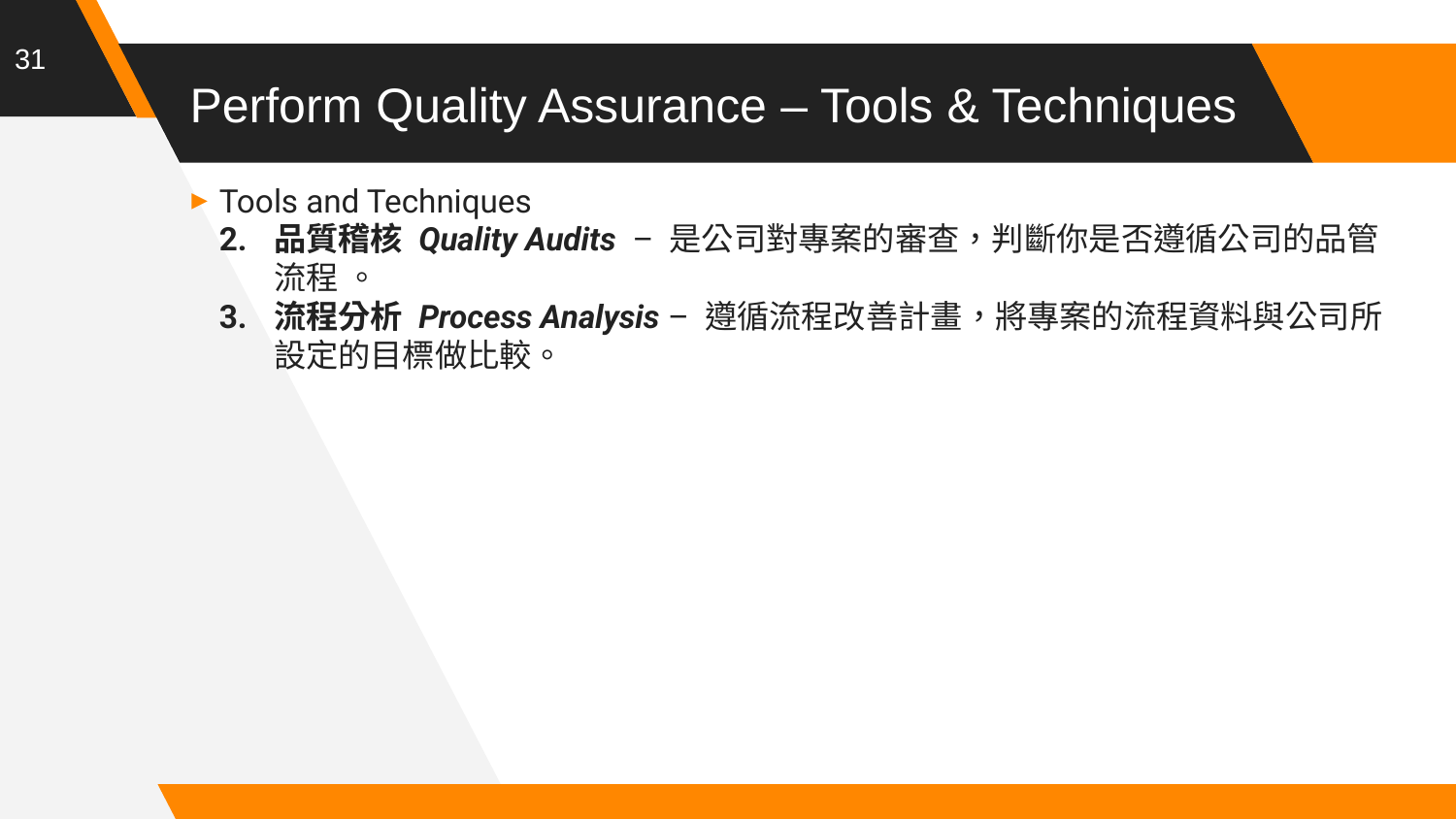

31
# Perform Quality Assurance – Tools & Techniques
Tools and Techniques
品質稽核 Quality Audits  – 是公司對專案的審查，判斷你是否遵循公司的品管流程 。
流程分析 Process Analysis – 遵循流程改善計畫，將專案的流程資料與公司所設定的目標做比較。